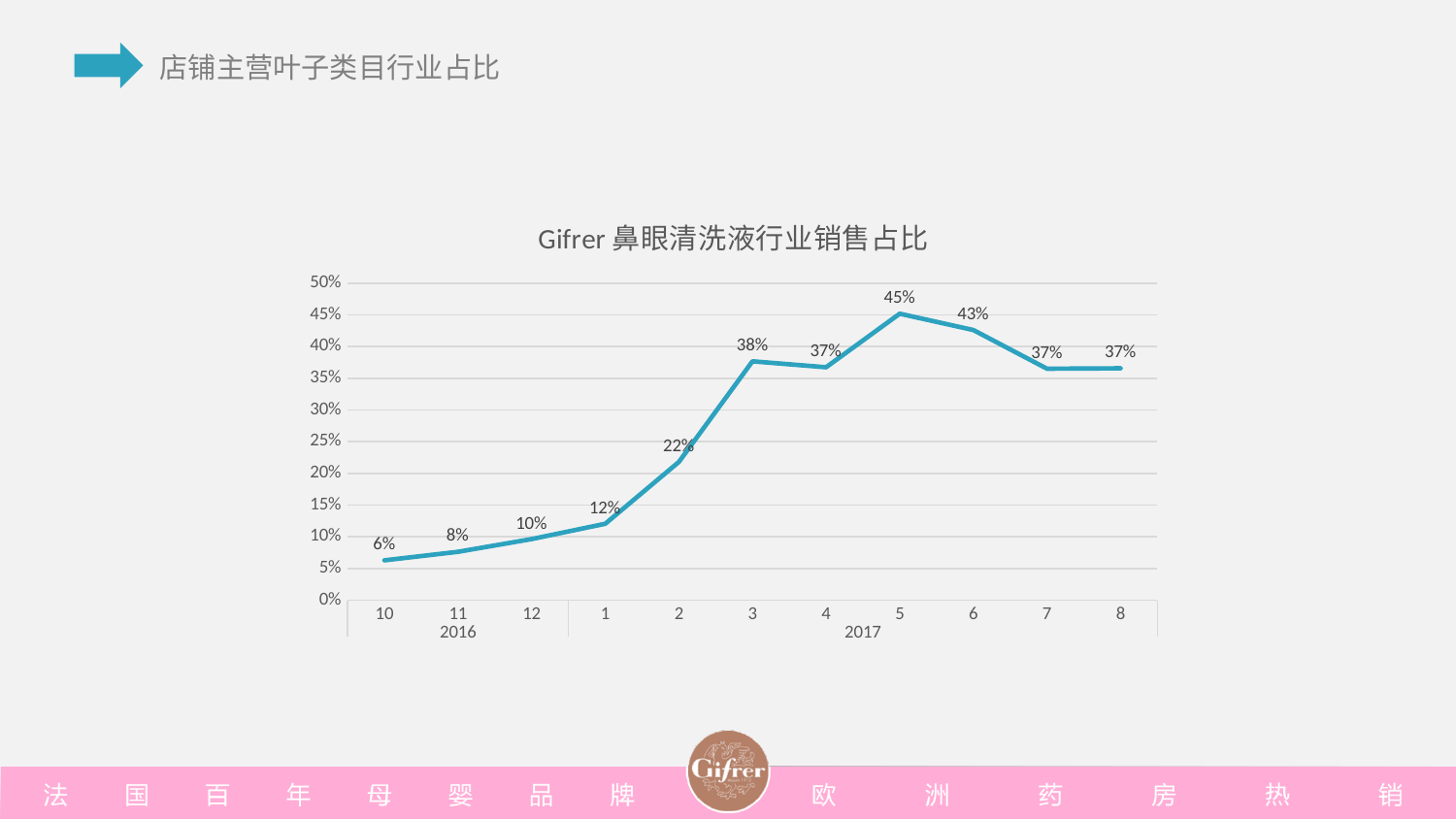

### Chart: Gifrer鼻眼清洗液行业销售占比

| Category | 汇总 |
|---|---|
| 10 | 0.0628500572072099 |
| 11 | 0.0762707369850227 |
| 12 | 0.09637140953231889 |
| 1 | 0.12051257513127715 |
| 2 | 0.2180210511801071 |
| 3 | 0.3767269412104556 |
| 4 | 0.3672754109665157 |
| 5 | 0.4518297995157592 |
| 6 | 0.42606020786047066 |
| 7 | 0.3650950349689998 |
| 8 | 0.3657351680689171 |

### Chart

| Category |
|---|